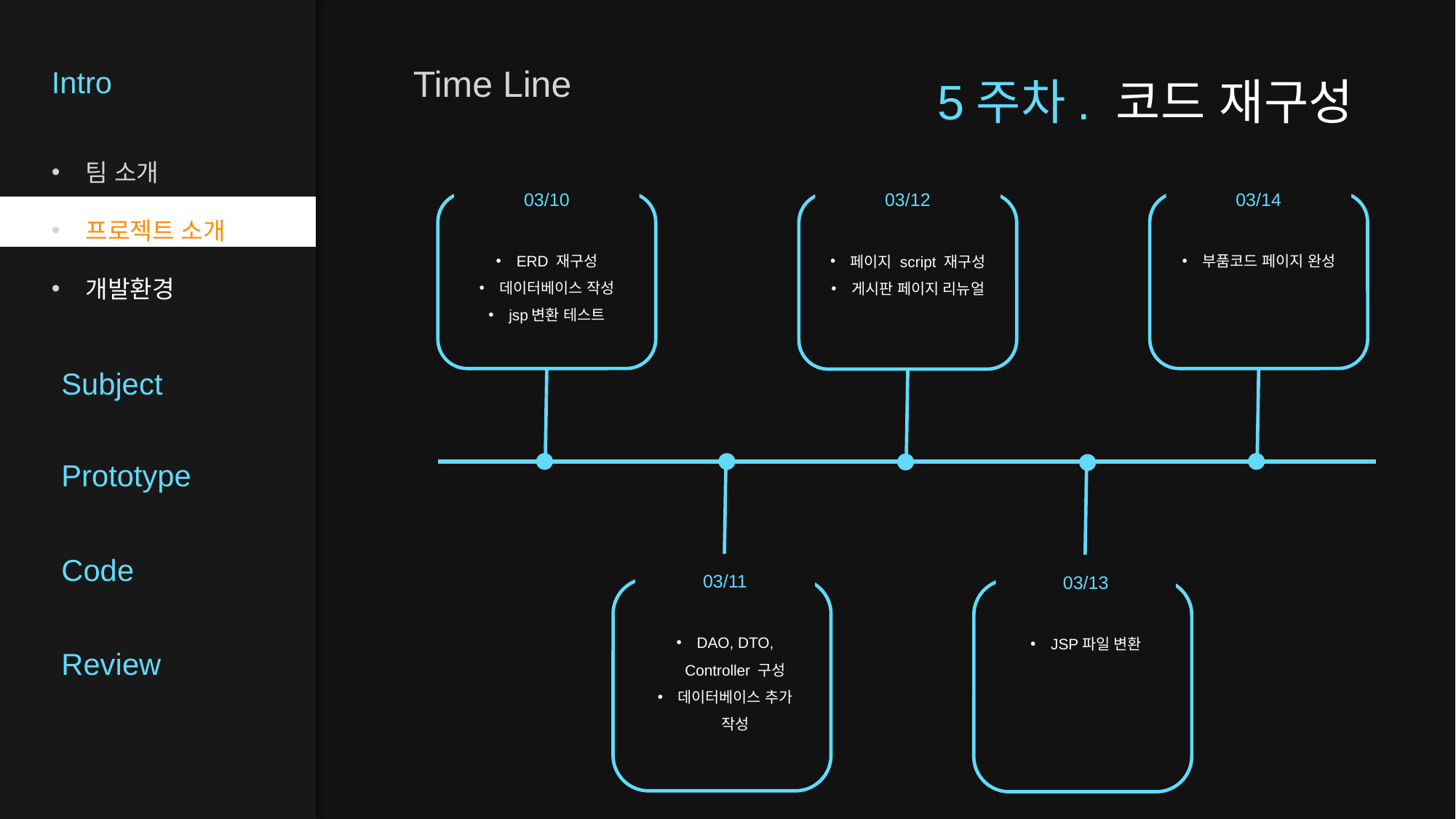

Intro
Time Line
5주차. 코드 재구성
팀 소개
프로젝트 소개
개발환경
03/10

ERD 재구성
데이터베이스 작성
jsp변환 테스트
03/14

부품코드 페이지 완성
03/12

페이지 script 재구성
게시판 페이지 리뉴얼

Subject
Prototype

Code
03/11

DAO, DTO, Controller 구성
데이터베이스 추가 작성
03/13

JSP파일 변환

Review